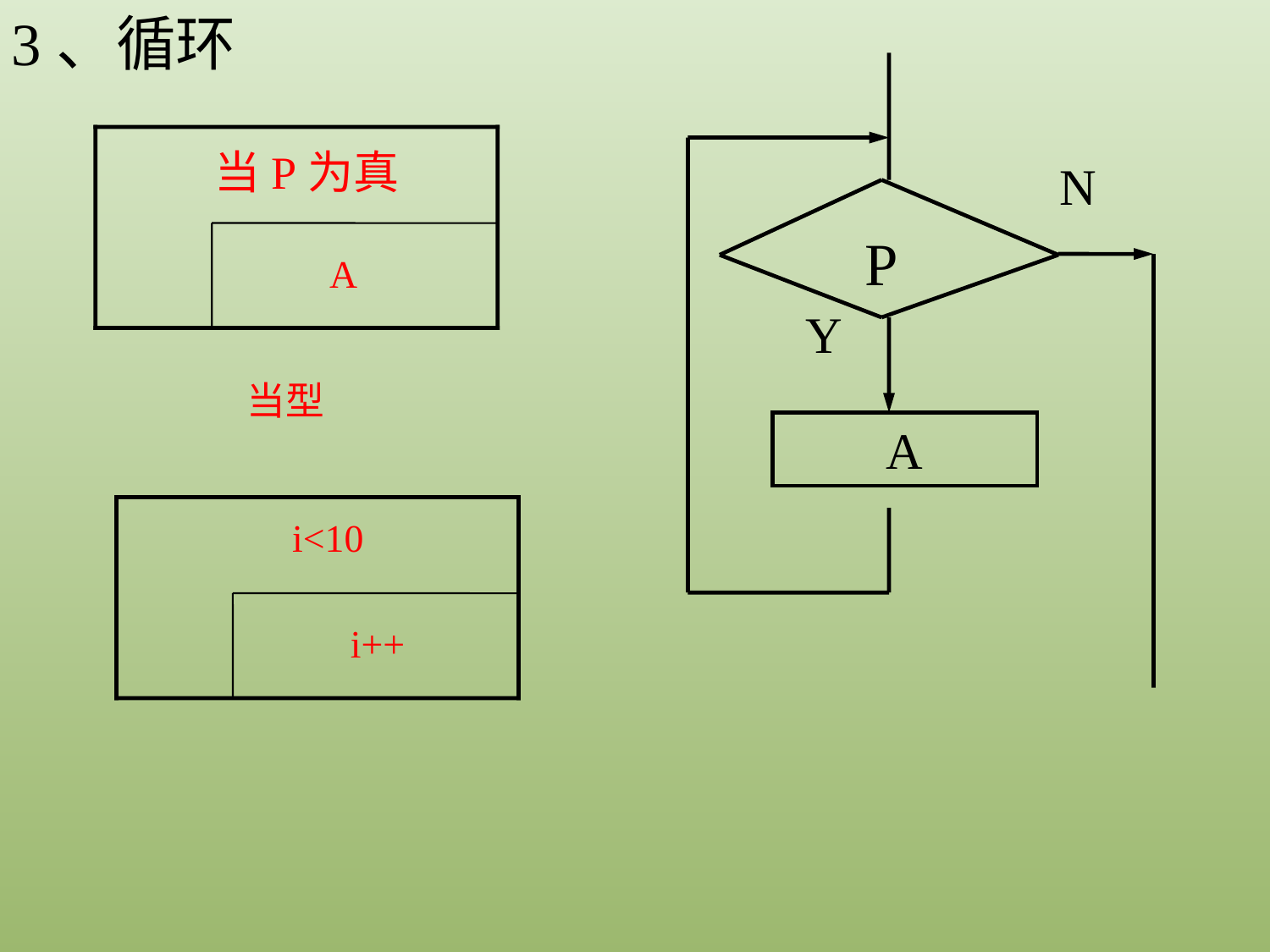

3、循环

N

P

Y

A

当P为真

A

当型

i<10

i++

93